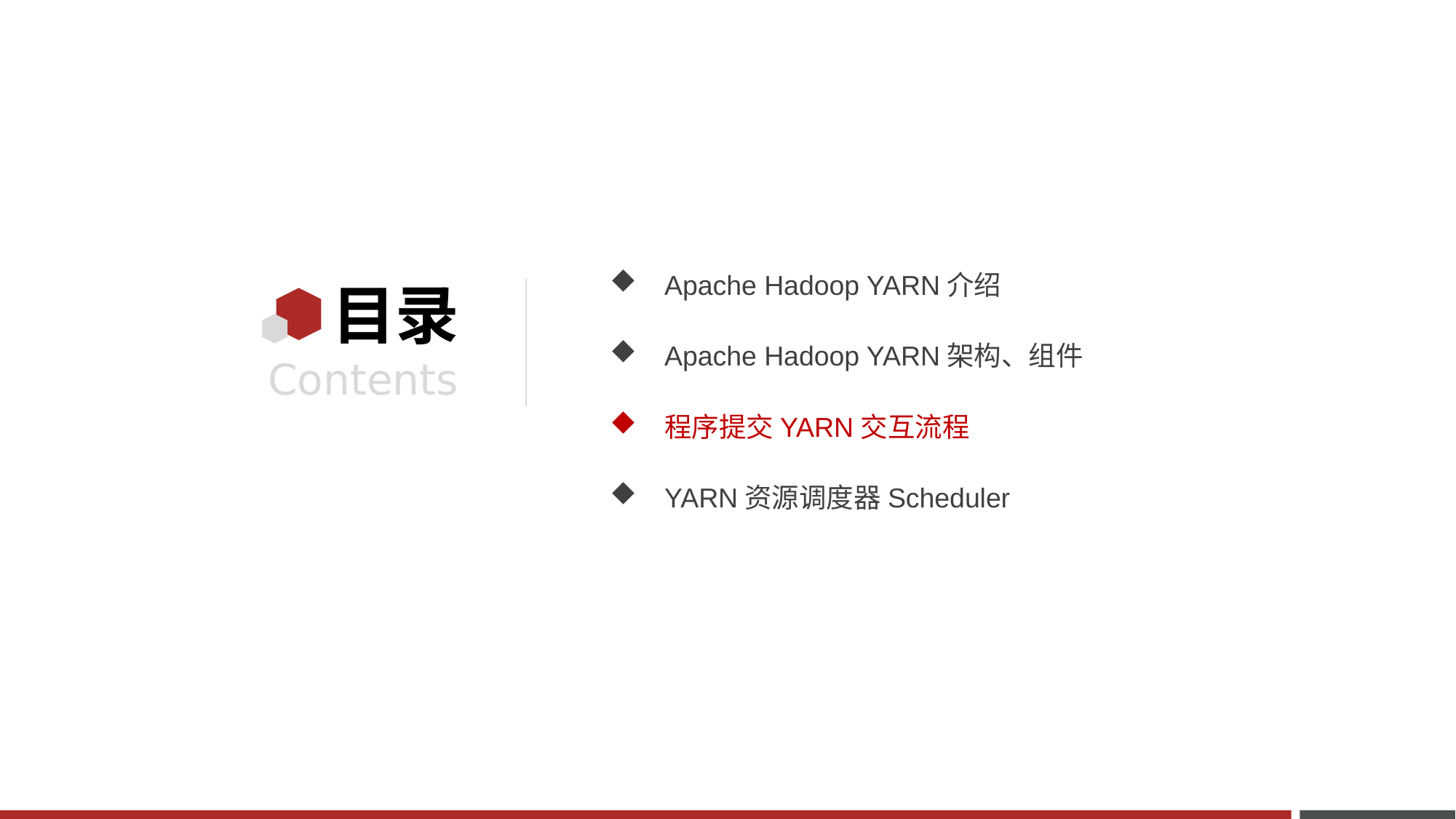

Apache Hadoop YARN介绍
Apache Hadoop YARN架构、组件
程序提交YARN交互流程
YARN资源调度器Scheduler